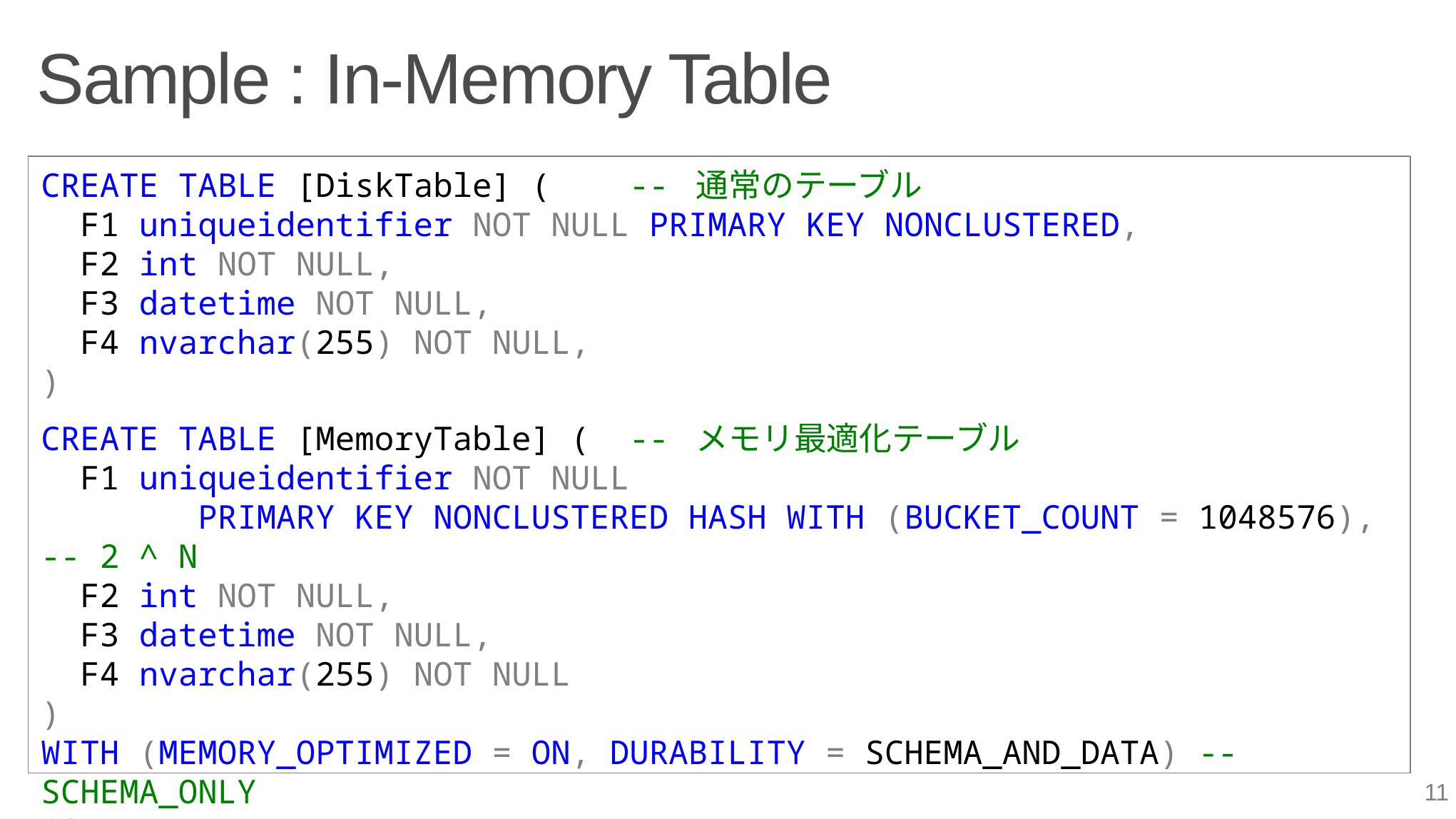

# Sample : In-Memory Table
CREATE TABLE [DiskTable] (    -- 通常のテーブル
  F1 uniqueidentifier NOT NULL PRIMARY KEY NONCLUSTERED,
  F2 int NOT NULL,
  F3 datetime NOT NULL,
  F4 nvarchar(255) NOT NULL,
)
CREATE TABLE [MemoryTable] (  -- メモリ最適化テーブル
  F1 uniqueidentifier NOT NULL
        PRIMARY KEY NONCLUSTERED HASH WITH (BUCKET_COUNT = 1048576), -- 2 ^ N
  F2 int NOT NULL,
  F3 datetime NOT NULL,
  F4 nvarchar(255) NOT NULL
)
WITH (MEMORY_OPTIMIZED = ON, DURABILITY = SCHEMA_AND_DATA) -- SCHEMA_ONLY
GO

11